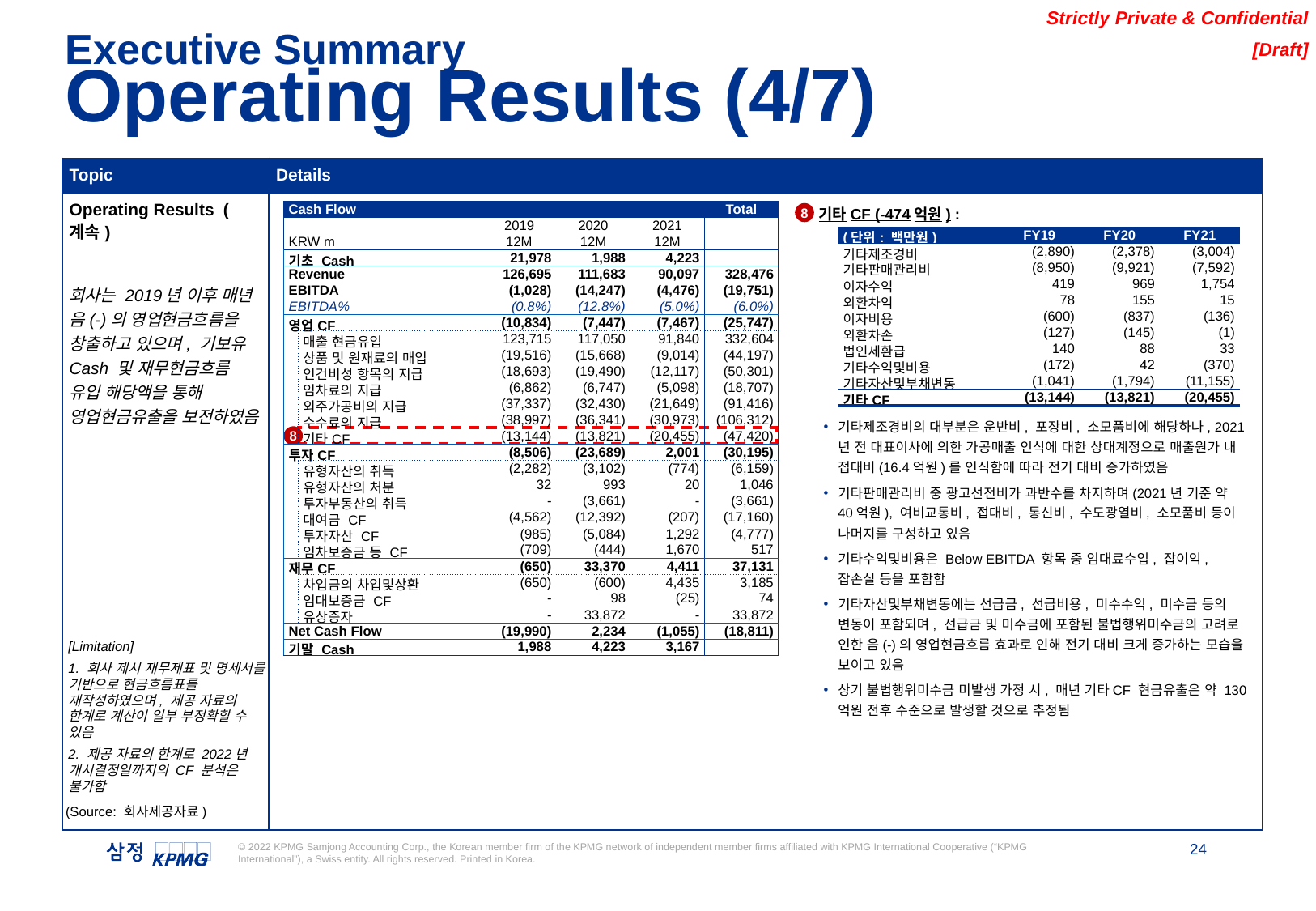

Executive Summary
Operating Results (4/7)
| Topic | Details |
| --- | --- |
| Operating Results (계속) 회사는 2019년 이후 매년 음(-)의 영업현금흐름을 창출하고 있으며, 기보유 Cash 및 재무현금흐름 유입 해당액을 통해 영업현금유출을 보전하였음 |  |
| Cash Flow |  |  |  |  |  | Total |
| --- | --- | --- | --- | --- | --- | --- |
|  |  |  | 2019 | 2020 | 2021 |  |
| KRW m |  |  | 12M | 12M | 12M |  |
| 기초 Cash |  |  | 21,978 | 1,988 | 4,223 |  |
| Revenue |  |  | 126,695 | 111,683 | 90,097 | 328,476 |
| EBITDA |  |  | (1,028) | (14,247) | (4,476) | (19,751) |
| EBITDA% |  |  | (0.8%) | (12.8%) | (5.0%) | (6.0%) |
| 영업CF |  |  | (10,834) | (7,447) | (7,467) | (25,747) |
|  | 매출 현금유입 |  | 123,715 | 117,050 | 91,840 | 332,604 |
|  | 상품 및 원재료의 매입 |  | (19,516) | (15,668) | (9,014) | (44,197) |
|  | 인건비성 항목의 지급 |  | (18,693) | (19,490) | (12,117) | (50,301) |
|  | 임차료의 지급 |  | (6,862) | (6,747) | (5,098) | (18,707) |
|  | 외주가공비의 지급 |  | (37,337) | (32,430) | (21,649) | (91,416) |
|  | 수수료의 지급 |  | (38,997) | (36,341) | (30,973) | (106,312) |
|  | 기타CF |  | (13,144) | (13,821) | (20,455) | (47,420) |
| 투자CF |  |  | (8,506) | (23,689) | 2,001 | (30,195) |
|  | 유형자산의 취득 |  | (2,282) | (3,102) | (774) | (6,159) |
|  | 유형자산의 처분 |  | 32 | 993 | 20 | 1,046 |
|  | 투자부동산의 취득 |  | - | (3,661) | - | (3,661) |
|  | 대여금 CF |  | (4,562) | (12,392) | (207) | (17,160) |
|  | 투자자산 CF |  | (985) | (5,084) | 1,292 | (4,777) |
|  | 임차보증금 등 CF |  | (709) | (444) | 1,670 | 517 |
| 재무CF |  |  | (650) | 33,370 | 4,411 | 37,131 |
|  | 차입금의 차입및상환 |  | (650) | (600) | 4,435 | 3,185 |
|  | 임대보증금 CF |  | - | 98 | (25) | 74 |
|  | 유상증자 |  | - | 33,872 | - | 33,872 |
| Net Cash Flow |  |  | (19,990) | 2,234 | (1,055) | (18,811) |
| 기말 Cash |  |  | 1,988 | 4,223 | 3,167 |  |
기타CF (-474억원) :

기타제조경비의 대부분은 운반비, 포장비, 소모품비에 해당하나, 2021년 전 대표이사에 의한 가공매출 인식에 대한 상대계정으로 매출원가 내 접대비(16.4억원)를 인식함에 따라 전기 대비 증가하였음
기타판매관리비 중 광고선전비가 과반수를 차지하며(2021년 기준 약 40억원), 여비교통비, 접대비, 통신비, 수도광열비, 소모품비 등이 나머지를 구성하고 있음
기타수익및비용은 Below EBITDA 항목 중 임대료수입, 잡이익, 잡손실 등을 포함함
기타자산및부채변동에는 선급금, 선급비용, 미수수익, 미수금 등의 변동이 포함되며, 선급금 및 미수금에 포함된 불법행위미수금의 고려로 인한 음(-)의 영업현금흐름 효과로 인해 전기 대비 크게 증가하는 모습을 보이고 있음
상기 불법행위미수금 미발생 가정 시, 매년 기타CF 현금유출은 약 130억원 전후 수준으로 발생할 것으로 추정됨
8
| (단위: 백만원) |  | FY19 | FY20 | FY21 |
| --- | --- | --- | --- | --- |
| 기타제조경비 |  | (2,890) | (2,378) | (3,004) |
| 기타판매관리비 |  | (8,950) | (9,921) | (7,592) |
| 이자수익 |  | 419 | 969 | 1,754 |
| 외환차익 |  | 78 | 155 | 15 |
| 이자비용 |  | (600) | (837) | (136) |
| 외환차손 |  | (127) | (145) | (1) |
| 법인세환급 |  | 140 | 88 | 33 |
| 기타수익및비용 |  | (172) | 42 | (370) |
| 기타자산및부채변동 |  | (1,041) | (1,794) | (11,155) |
| 기타CF |  | (13,144) | (13,821) | (20,455) |
8

[Limitation]
1. 회사 제시 재무제표 및 명세서를 기반으로 현금흐름표를 재작성하였으며, 제공 자료의 한계로 계산이 일부 부정확할 수 있음
2. 제공 자료의 한계로 2022년 개시결정일까지의 CF 분석은 불가함
(Source: 회사제공자료)